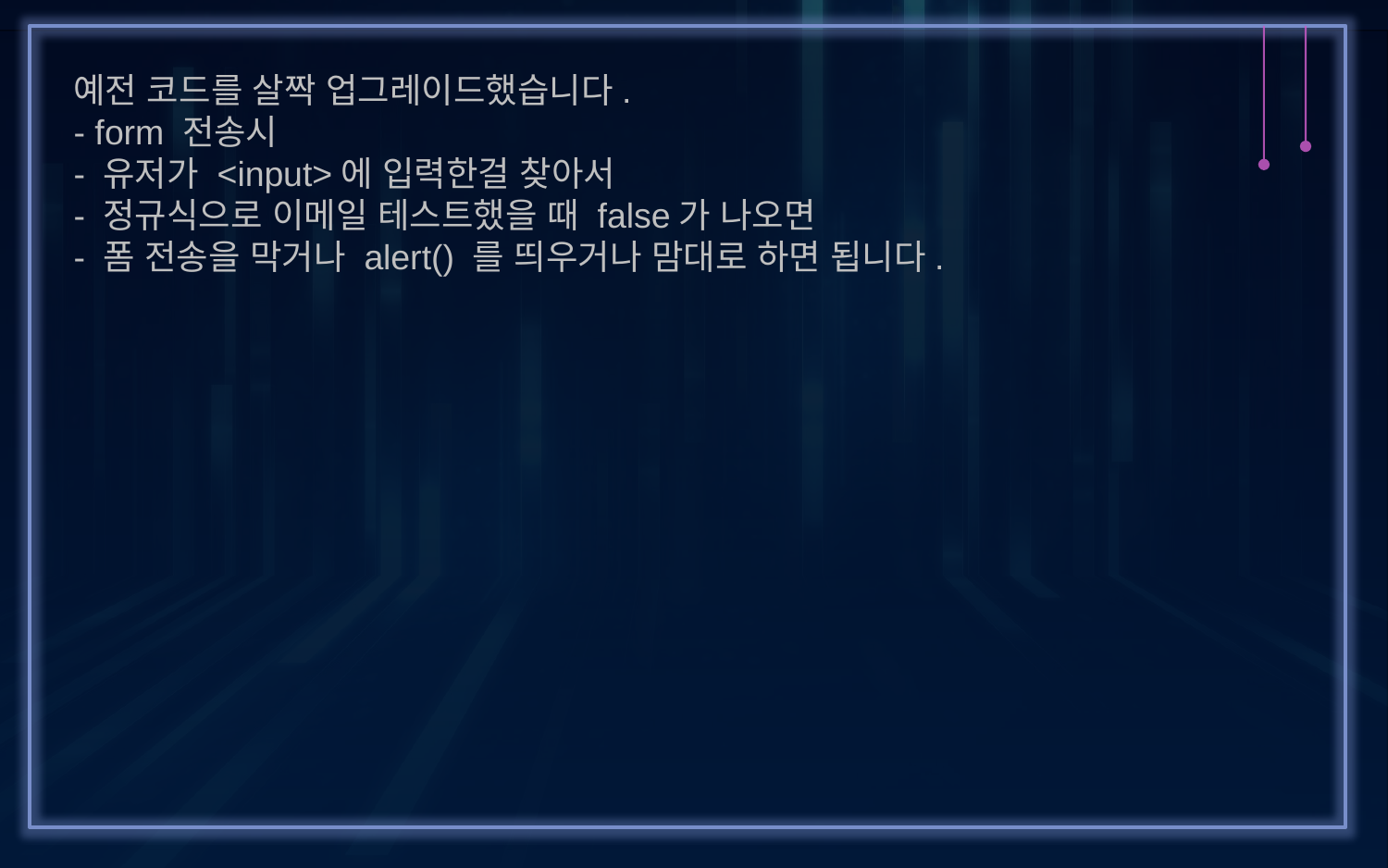

예전 코드를 살짝 업그레이드했습니다.
- form 전송시
- 유저가 <input>에 입력한걸 찾아서
- 정규식으로 이메일 테스트했을 때 false가 나오면
- 폼 전송을 막거나 alert() 를 띄우거나 맘대로 하면 됩니다.